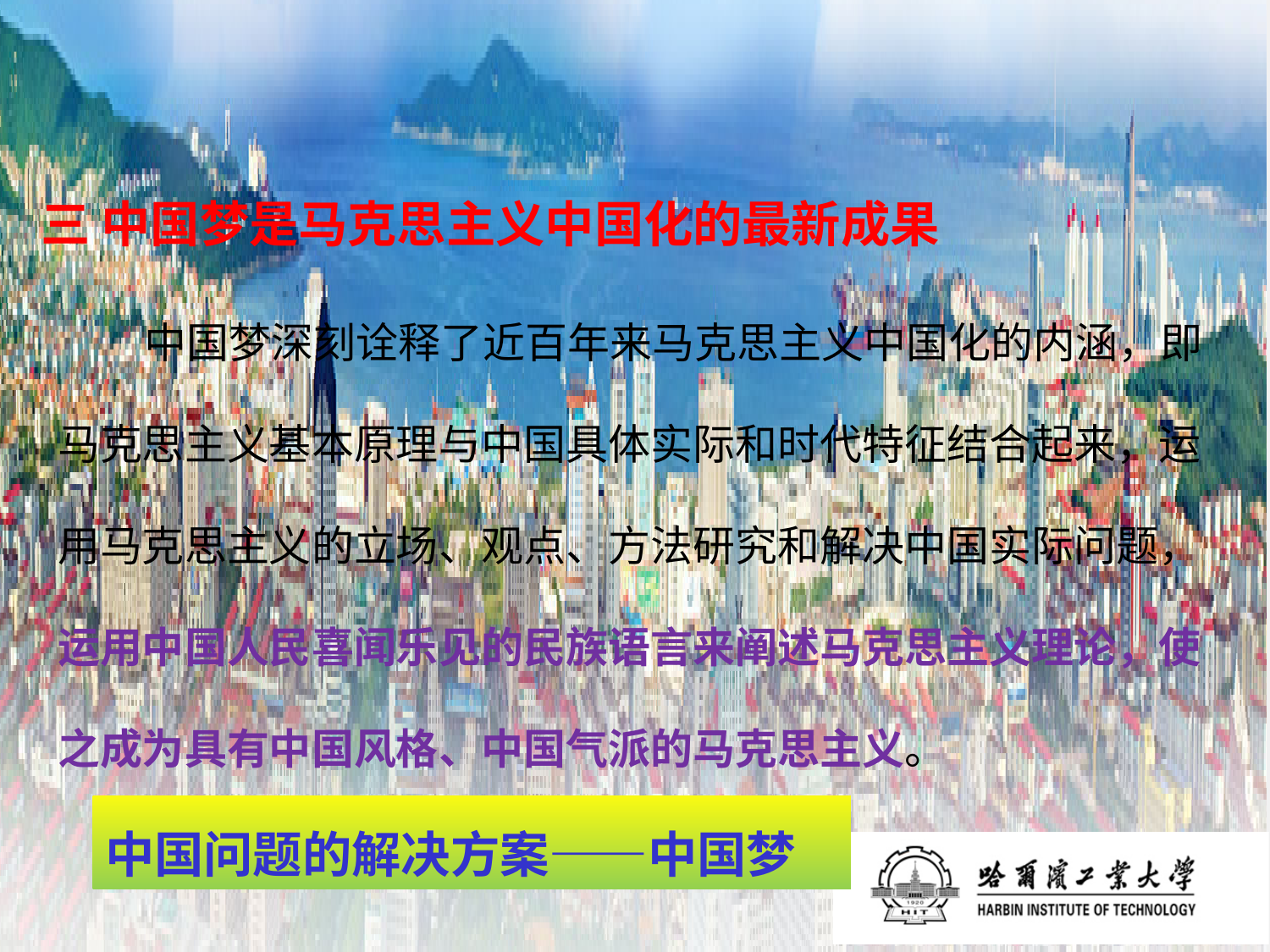

# 三 中国梦是马克思主义中国化的最新成果
        中国梦深刻诠释了近百年来马克思主义中国化的内涵，即马克思主义基本原理与中国具体实际和时代特征结合起来，运用马克思主义的立场、观点、方法研究和解决中国实际问题，运用中国人民喜闻乐见的民族语言来阐述马克思主义理论，使之成为具有中国风格、中国气派的马克思主义。

中国问题的解决方案——中国梦